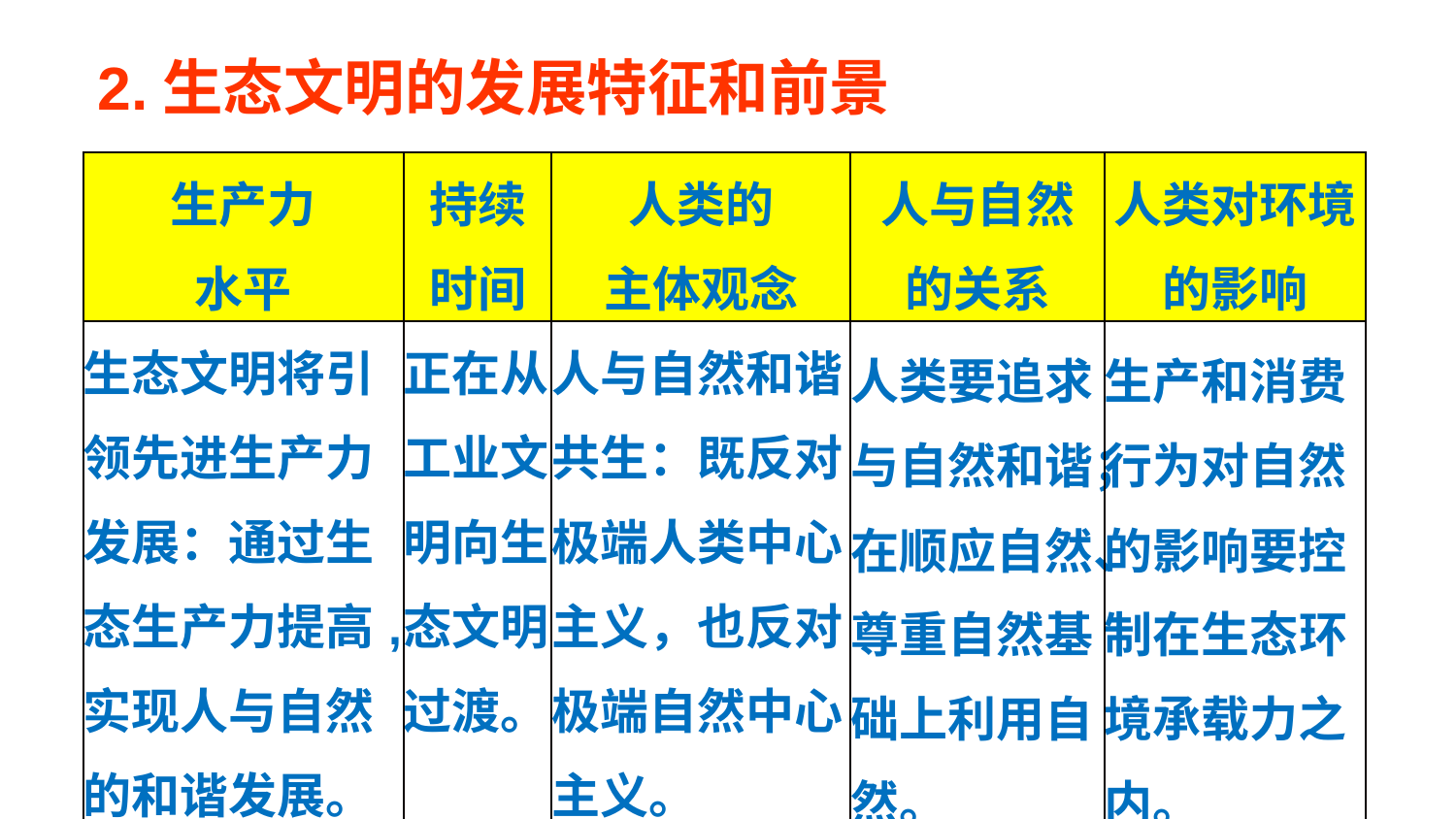

2.生态文明的发展特征和前景
| 生产力 水平 | 持续 时间 | 人类的 主体观念 | 人与自然 的关系 | 人类对环境的影响 |
| --- | --- | --- | --- | --- |
| 生态文明将引领先进生产力发展：通过生态生产力提高,实现人与自然的和谐发展。 | 正在从工业文明向生态文明过渡。 | 人与自然和谐共生：既反对极端人类中心主义，也反对极端自然中心主义。 | 人类要追求与自然和谐；在顺应自然、尊重自然基础上利用自然。 | 生产和消费行为对自然的影响要控制在生态环境承载力之内。 |